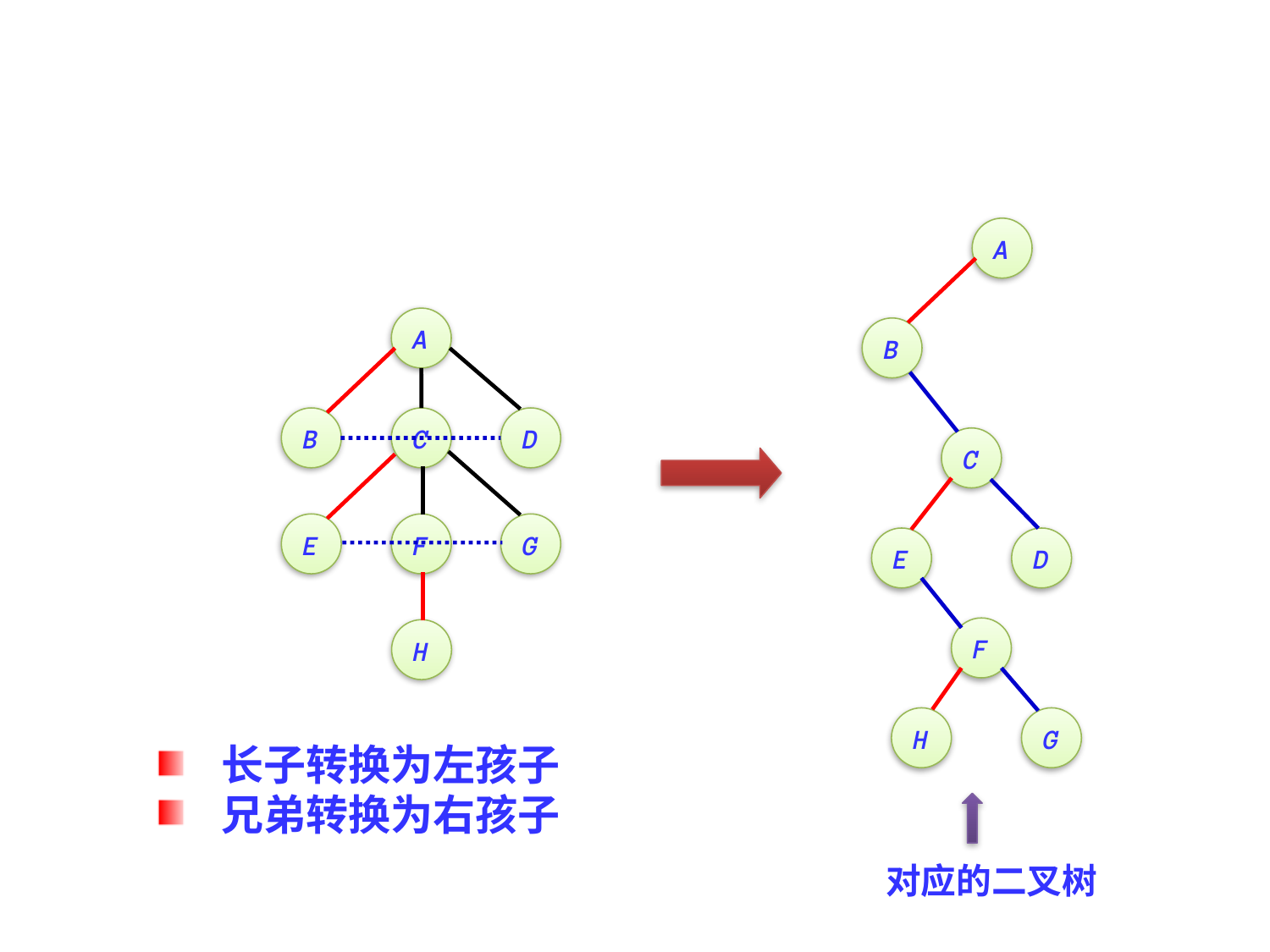

A

B

C

E
D

F

H
G

A

B
C
D

E
F
G

H
长子转换为左孩子
兄弟转换为右孩子

对应的二叉树